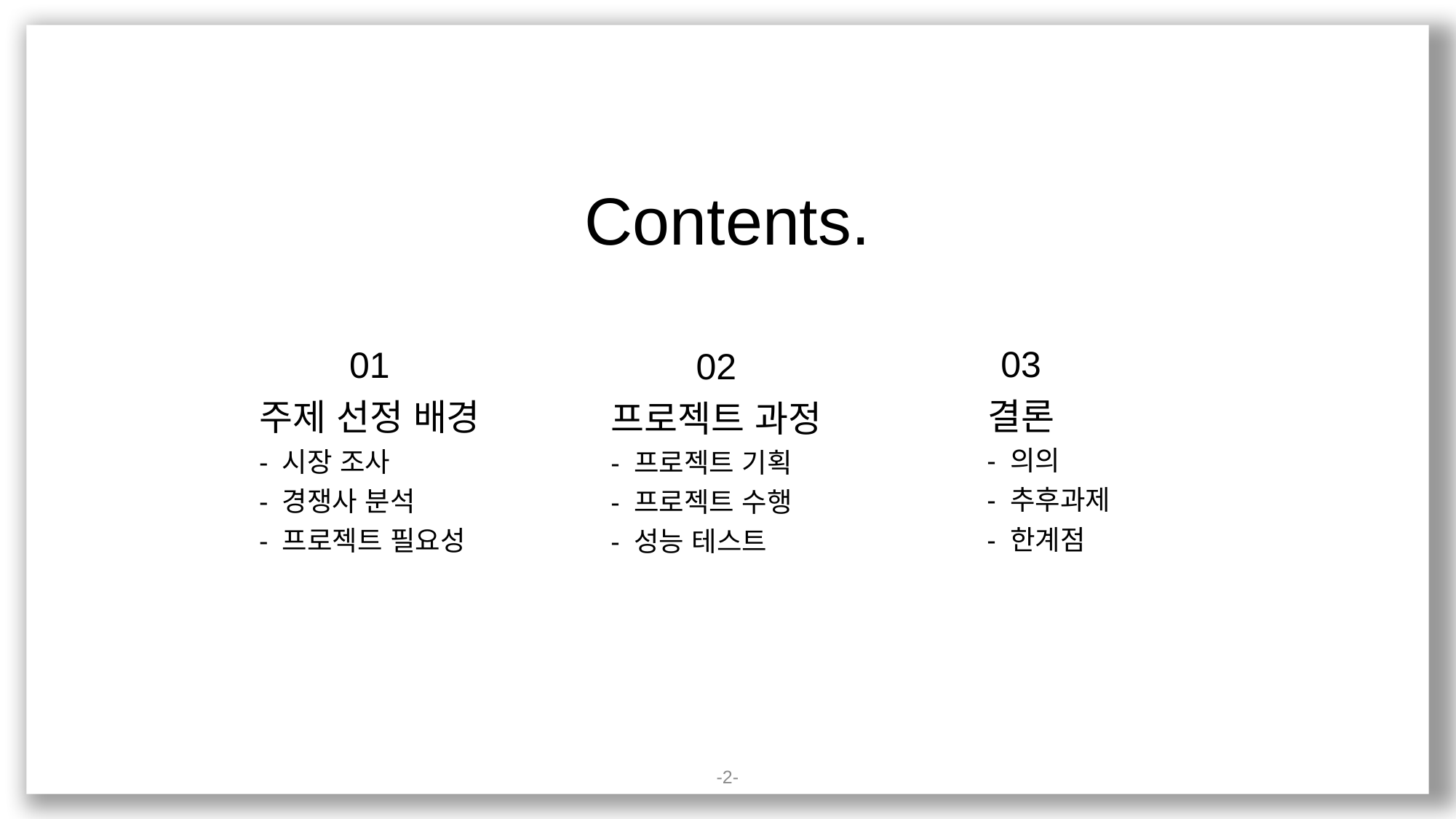

Contents.
03
결론
           - 의의
           - 추후과제
           - 한계점
01
주제 선정 배경
- 시장 조사
- 경쟁사 분석
- 프로젝트 필요성
02
프로젝트 과정
- 프로젝트 기획
- 프로젝트 수행
- 성능 테스트

2